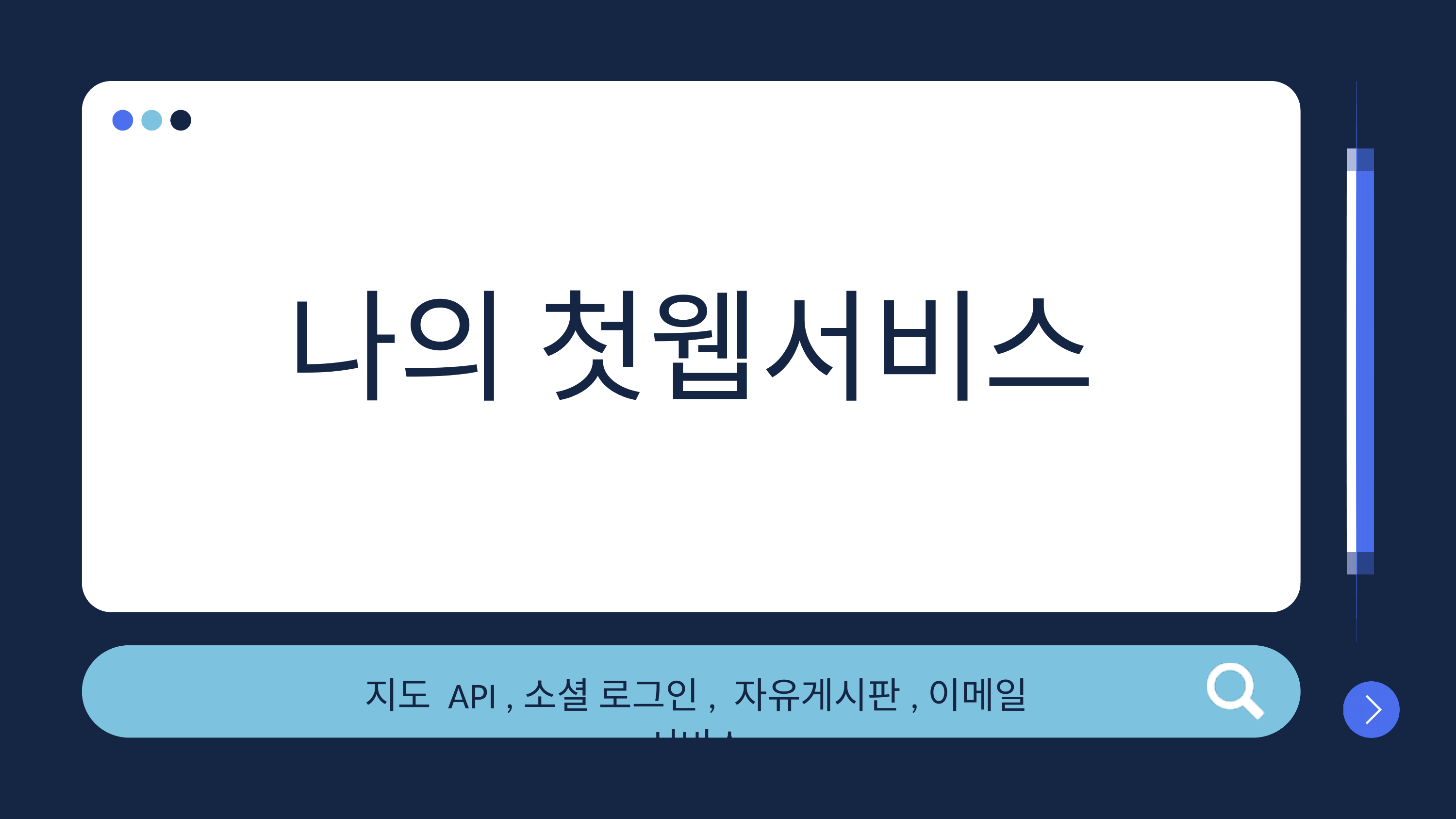

나의 첫웹서비스

지도 API ,소셜 로그인, 자유게시판,이메일 서비스